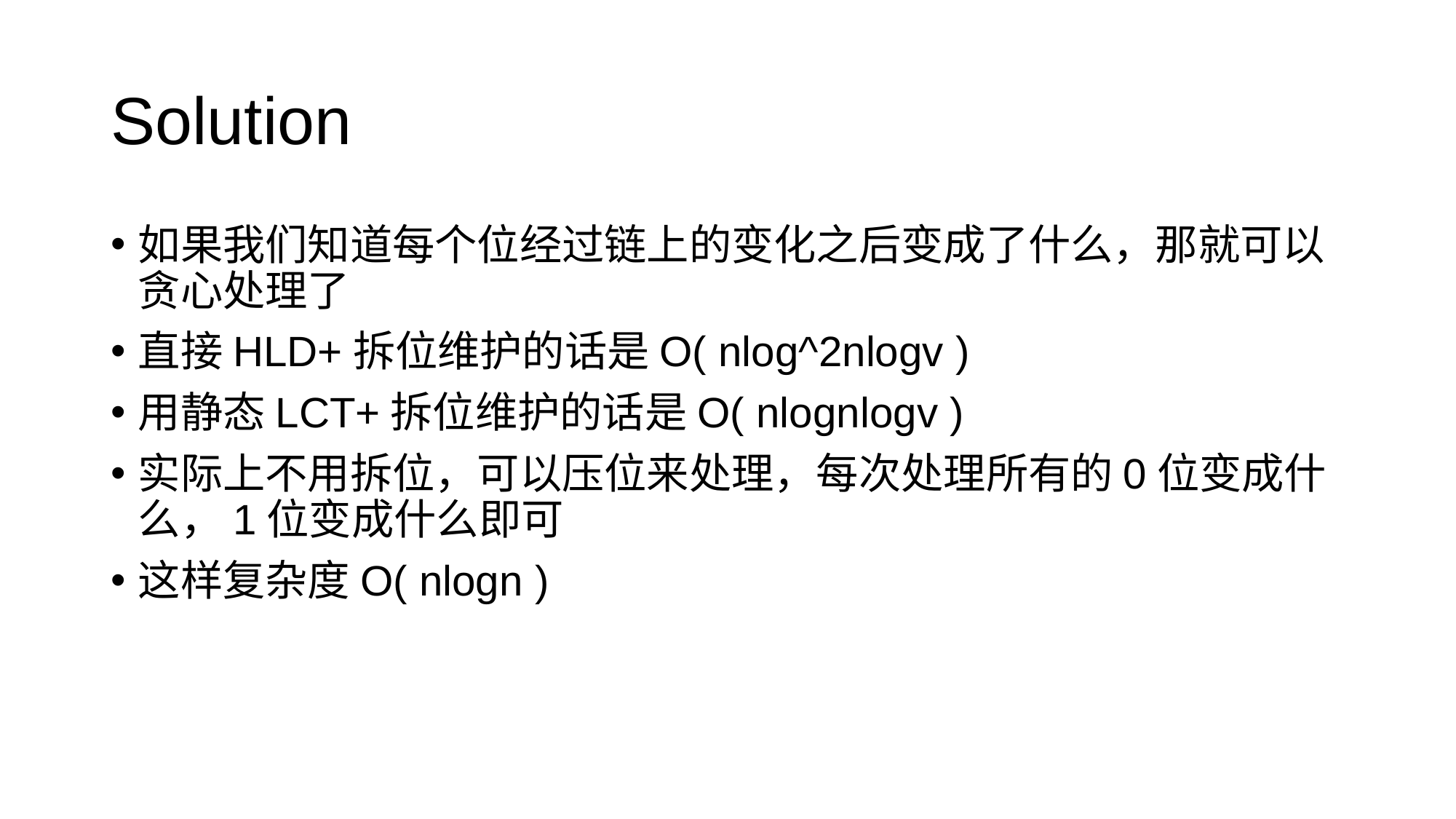

# Solution
如果我们知道每个位经过链上的变化之后变成了什么，那就可以贪心处理了
直接HLD+拆位维护的话是O( nlog^2nlogv )
用静态LCT+拆位维护的话是O( nlognlogv )
实际上不用拆位，可以压位来处理，每次处理所有的0位变成什么，1位变成什么即可
这样复杂度O( nlogn )